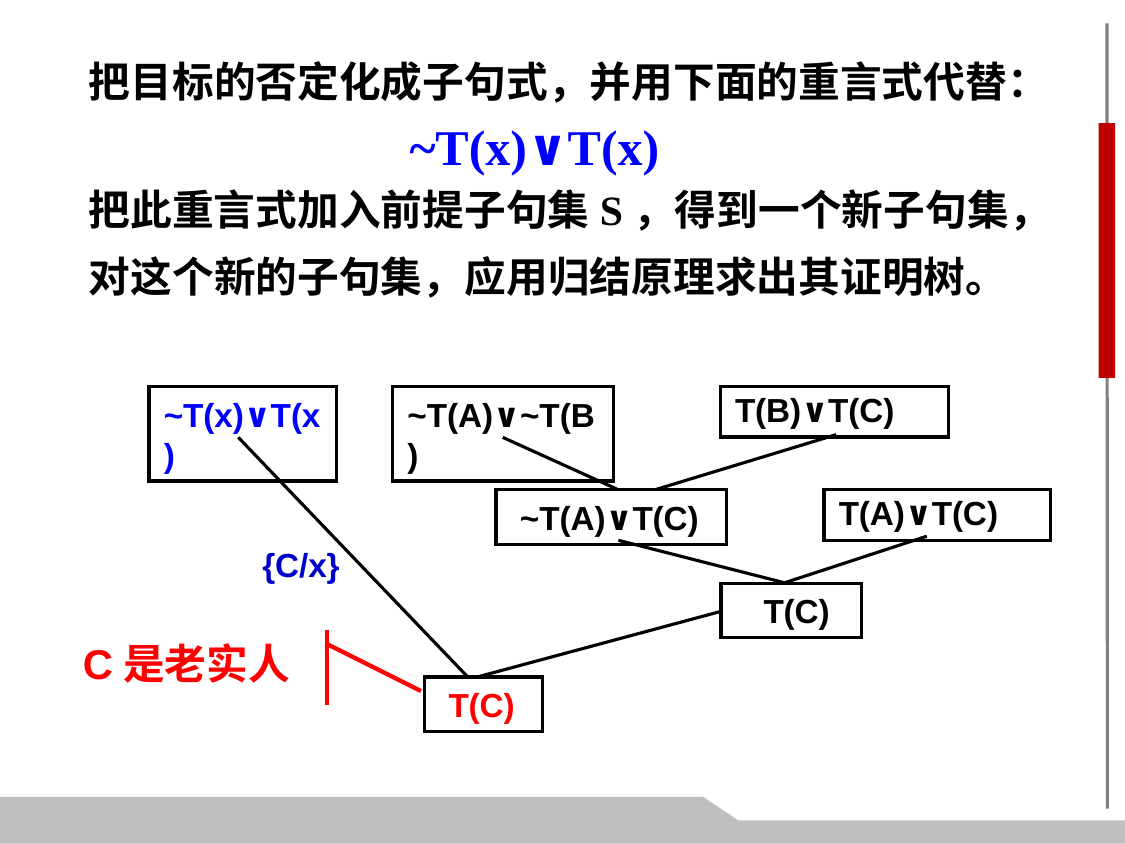

把目标的否定化成子句式，并用下面的重言式代替：
~T(x)∨T(x)
把此重言式加入前提子句集S，得到一个新子句集，
对这个新的子句集，应用归结原理求出其证明树。

~T(x)∨T(x)
~T(A)∨~T(B)
T(B)∨T(C)

 ~T(A)∨T(C)
T(A)∨T(C)

{C/x}

   T(C)

 T(C)
C是老实人